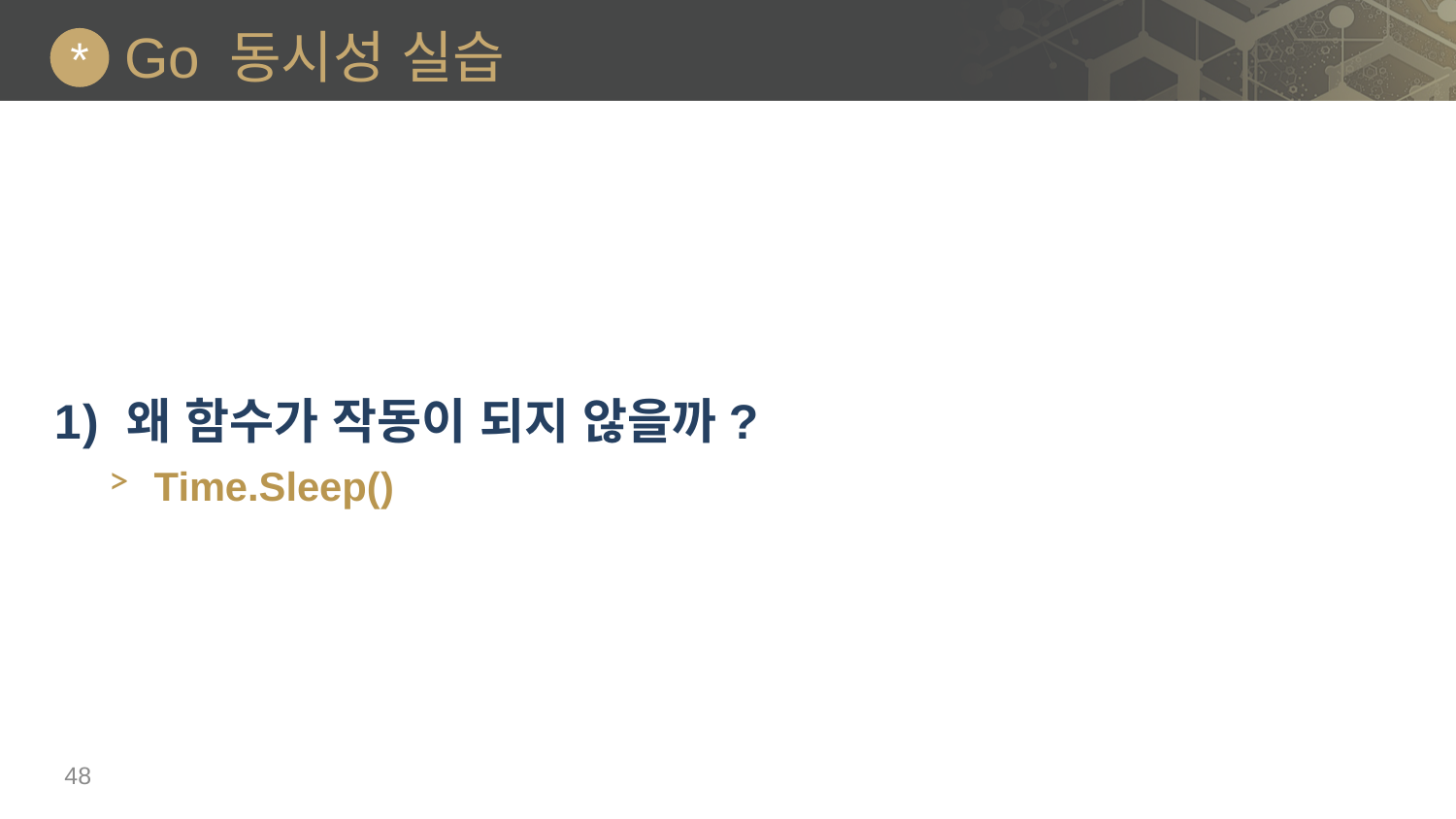

# Go 동시성 실습
*
왜 함수가 작동이 되지 않을까?
Time.Sleep()
48